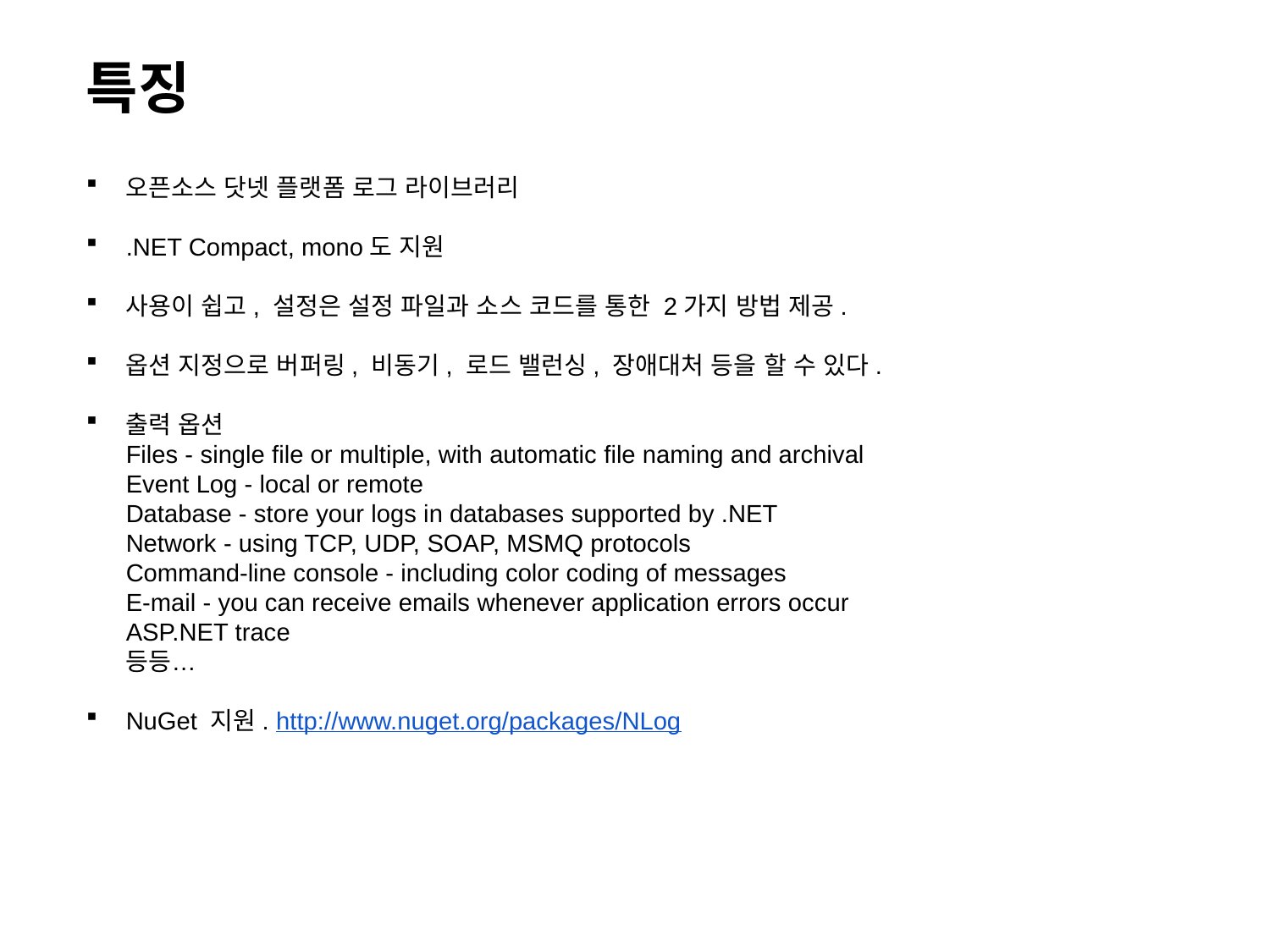

특징
오픈소스 닷넷 플랫폼 로그 라이브러리
.NET Compact, mono도 지원
사용이 쉽고, 설정은 설정 파일과 소스 코드를 통한 2가지 방법 제공.
옵션 지정으로 버퍼링, 비동기, 로드 밸런싱, 장애대처 등을 할 수 있다.
출력 옵션
Files - single file or multiple, with automatic file naming and archival
Event Log - local or remote
Database - store your logs in databases supported by .NET
Network - using TCP, UDP, SOAP, MSMQ protocols
Command-line console - including color coding of messages
E-mail - you can receive emails whenever application errors occur
ASP.NET trace
등등…
NuGet 지원. http://www.nuget.org/packages/NLog